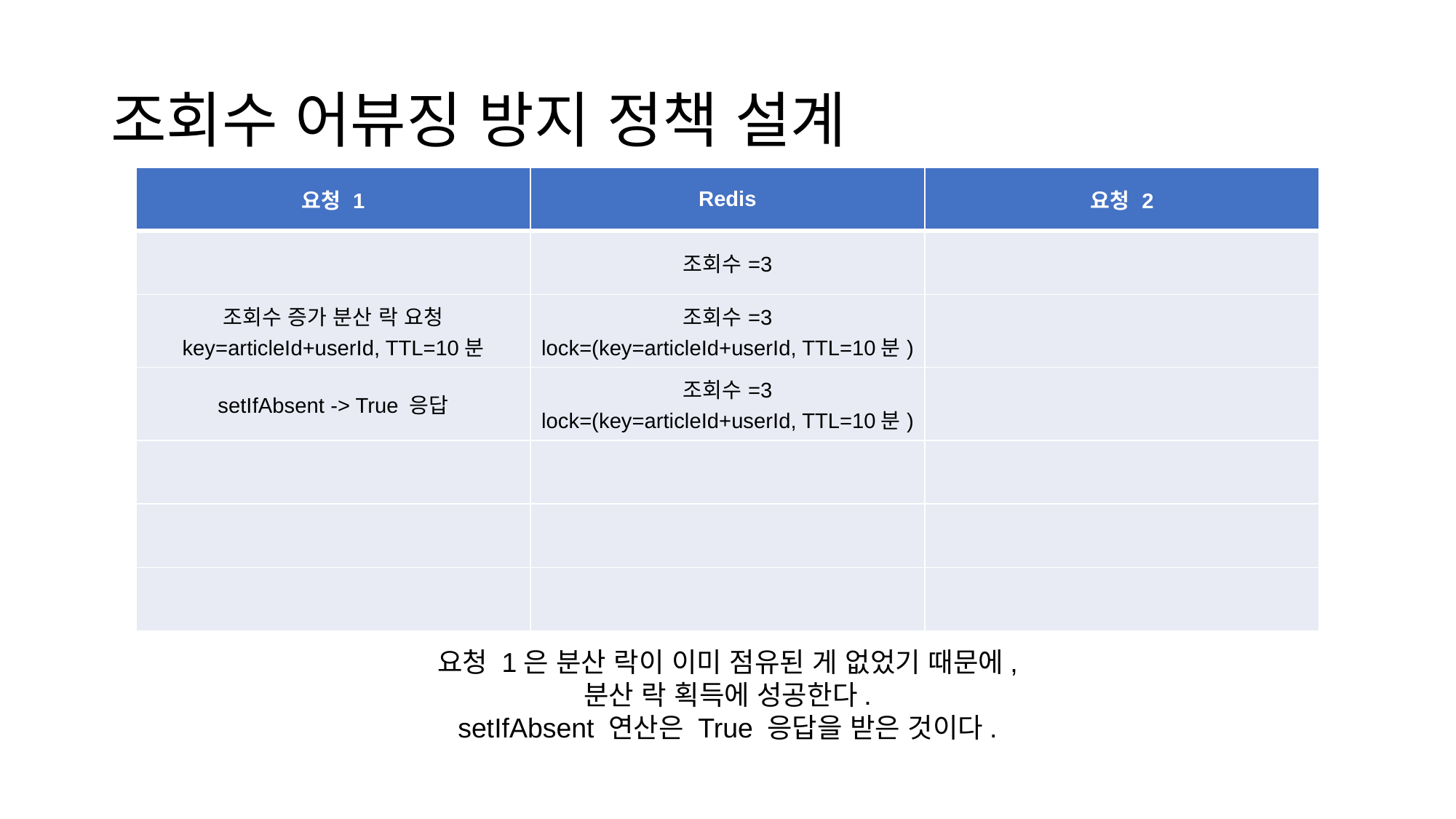

# 조회수 어뷰징 방지 정책 설계
| 요청 1 | Redis | 요청 2 |
| --- | --- | --- |
|  | 조회수=3 |  |
| 조회수 증가 분산 락 요청 key=articleId+userId, TTL=10분 | 조회수=3 lock=(key=articleId+userId, TTL=10분) |  |
| setIfAbsent -> True 응답 | 조회수=3 lock=(key=articleId+userId, TTL=10분) |  |
|  |  |  |
|  |  |  |
|  |  |  |
요청 1은 분산 락이 이미 점유된 게 없었기 때문에,
분산 락 획득에 성공한다.
setIfAbsent 연산은 True 응답을 받은 것이다.